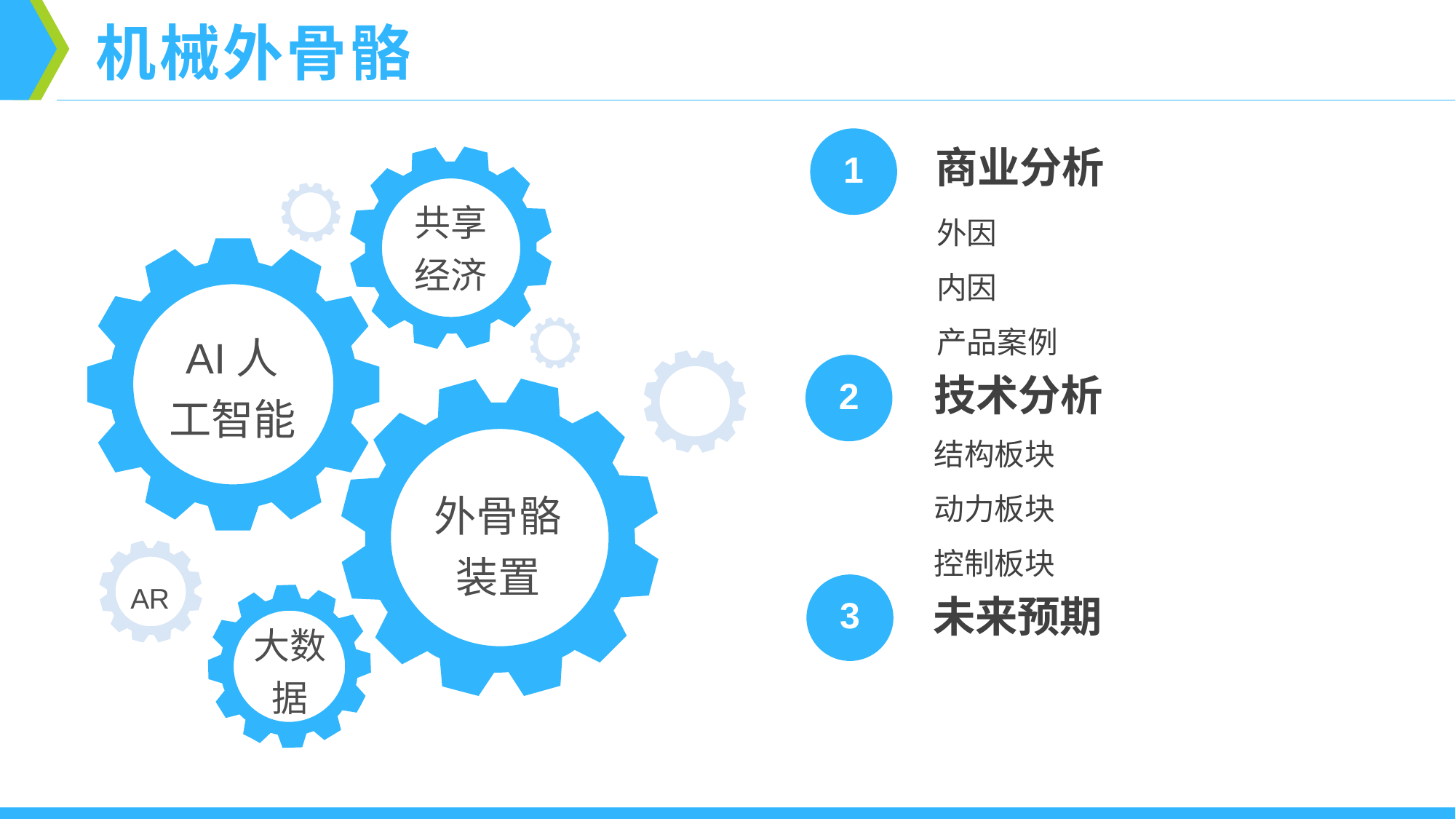

机械外骨骼
1
商业分析
外因
内因
产品案例

共享经济

AI人工智能

外骨骼装置

AR

2
技术分析
结构板块
动力板块
控制板块
3
未来预期
大数据